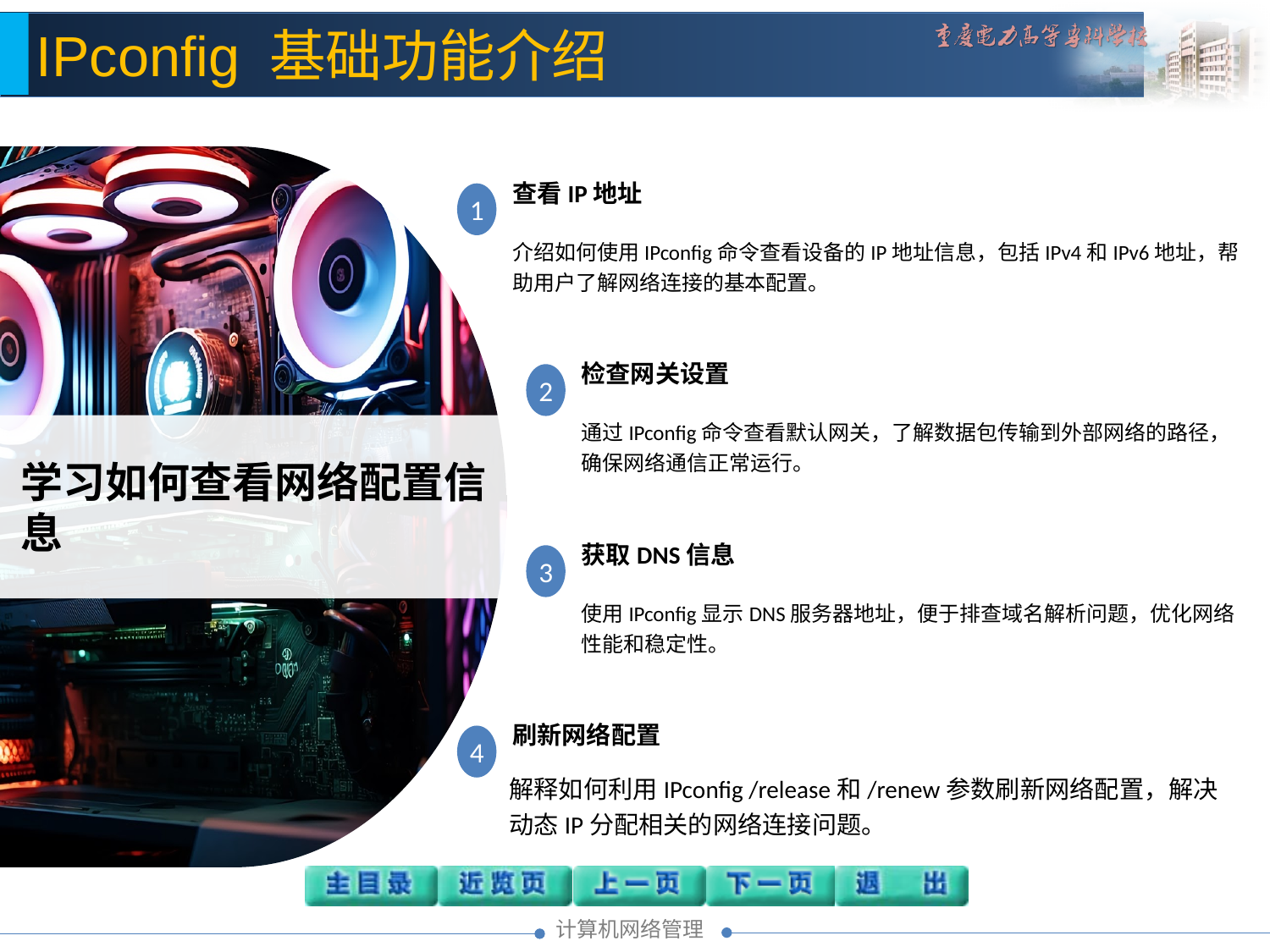

IPconfig 基础功能介绍

查看IP地址
介绍如何使用IPconfig命令查看设备的IP地址信息，包括IPv4和IPv6地址，帮助用户了解网络连接的基本配置。
1
检查网关设置
通过IPconfig命令查看默认网关，了解数据包传输到外部网络的路径，确保网络通信正常运行。
2
学习如何查看网络配置信息
获取DNS信息
使用IPconfig显示DNS服务器地址，便于排查域名解析问题，优化网络性能和稳定性。
3
刷新网络配置
解释如何利用IPconfig /release和/renew参数刷新网络配置，解决动态IP分配相关的网络连接问题。
4